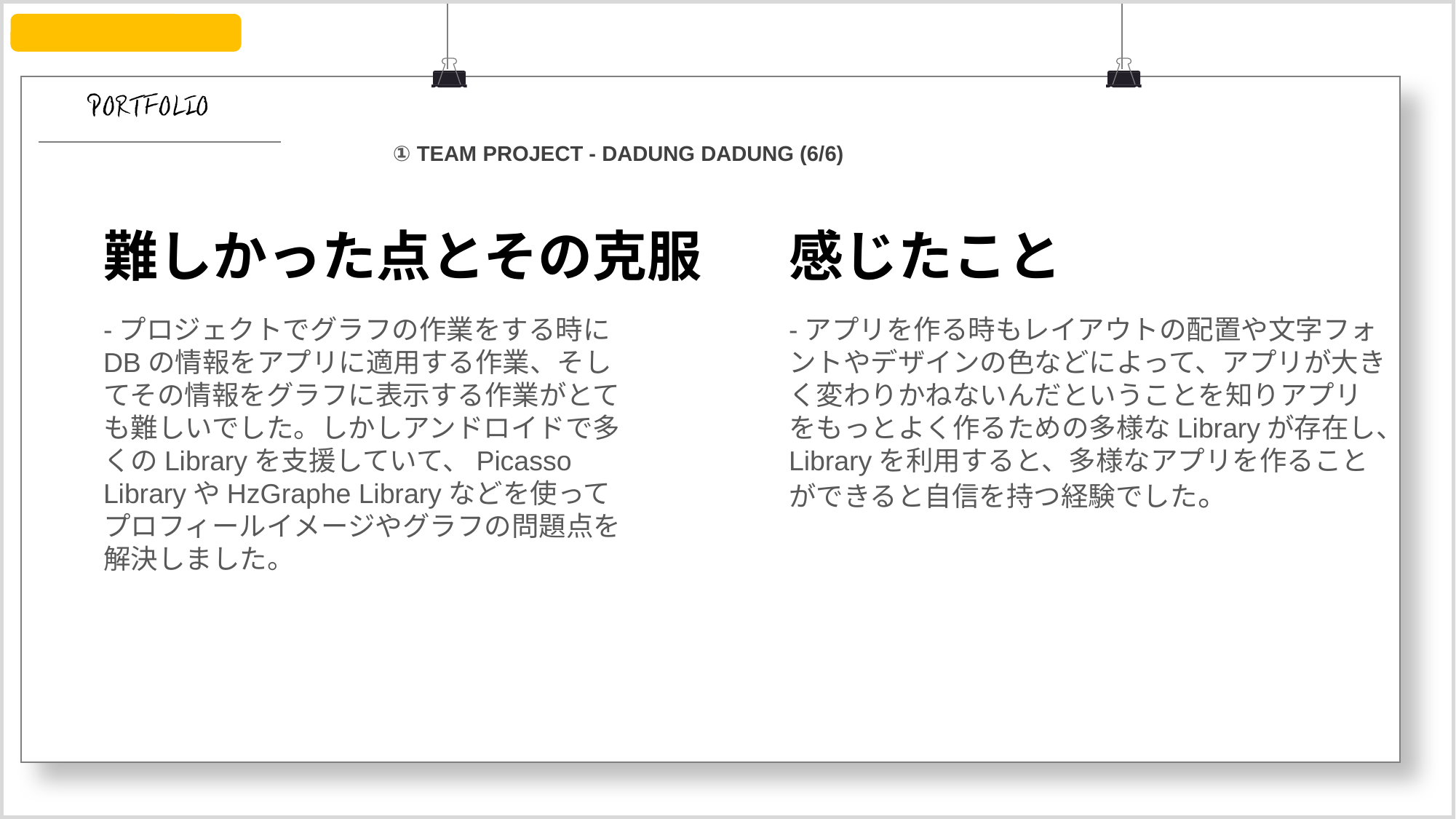

① TEAM PROJECT - DADUNG DADUNG (6/6)
難しかった点とその克服
感じたこと
-プロジェクトでグラフの作業をする時にDBの情報をアプリに適用する作業、そしてその情報をグラフに表示する作業がとても難しいでした。しかしアンドロイドで多くのLibraryを支援していて、Picasso LibraryやHzGraphe Libraryなどを使ってプロフィールイメージやグラフの問題点を解決しました。
-アプリを作る時もレイアウトの配置や文字フォントやデザインの色などによって、アプリが大きく変わりかねないんだということを知りアプリをもっとよく作るための多様なLibraryが存在し、Libraryを利用すると、多様なアプリを作ることができると自信を持つ経験でした。